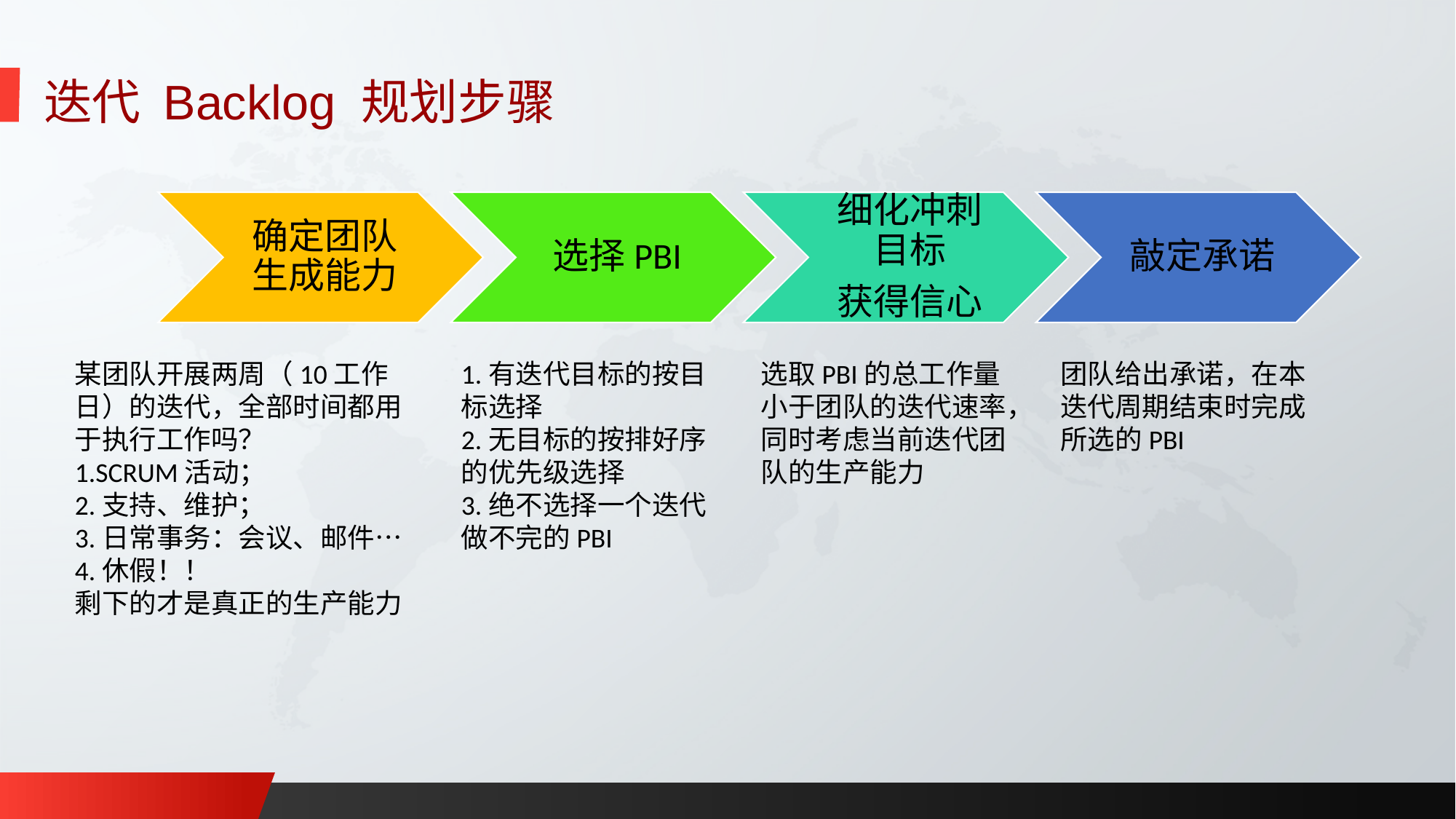

# 迭代 Backlog 规划步骤
确定团队生成能力
选择PBI
细化冲刺目标
获得信心
敲定承诺
某团队开展两周（10工作日）的迭代，全部时间都用于执行工作吗？
1.SCRUM活动；
2.支持、维护；
3.日常事务：会议、邮件…
4.休假！！
剩下的才是真正的生产能力
1.有迭代目标的按目标选择
2.无目标的按排好序的优先级选择
3.绝不选择一个迭代做不完的PBI
选取PBI的总工作量小于团队的迭代速率，同时考虑当前迭代团队的生产能力
团队给出承诺，在本迭代周期结束时完成所选的PBI